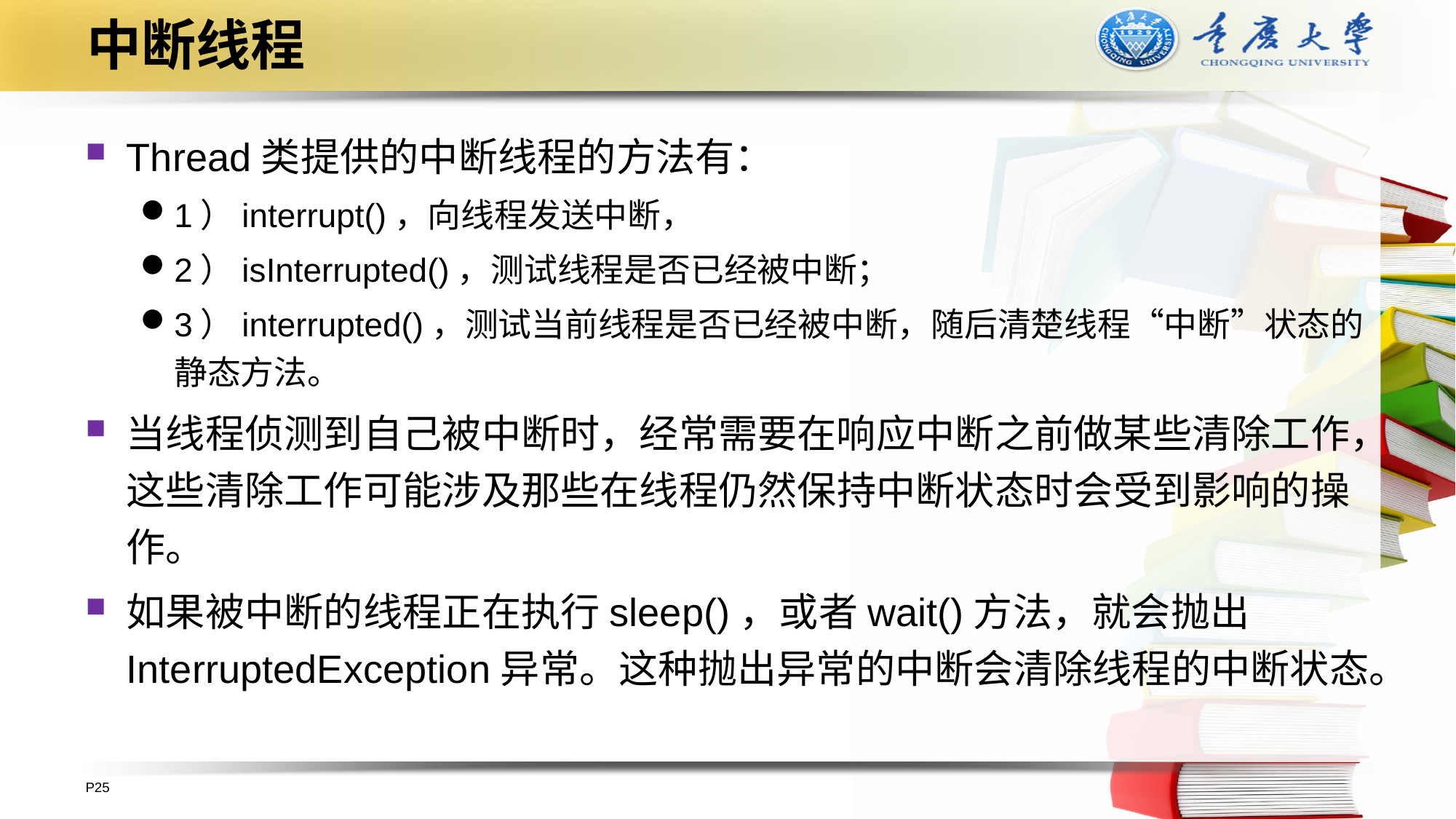

# 中断线程
Thread类提供的中断线程的方法有：
1）interrupt()，向线程发送中断，
2）isInterrupted()，测试线程是否已经被中断；
3）interrupted()，测试当前线程是否已经被中断，随后清楚线程“中断”状态的静态方法。
当线程侦测到自己被中断时，经常需要在响应中断之前做某些清除工作，这些清除工作可能涉及那些在线程仍然保持中断状态时会受到影响的操作。
如果被中断的线程正在执行sleep()，或者wait()方法，就会抛出InterruptedException异常。这种抛出异常的中断会清除线程的中断状态。

P25